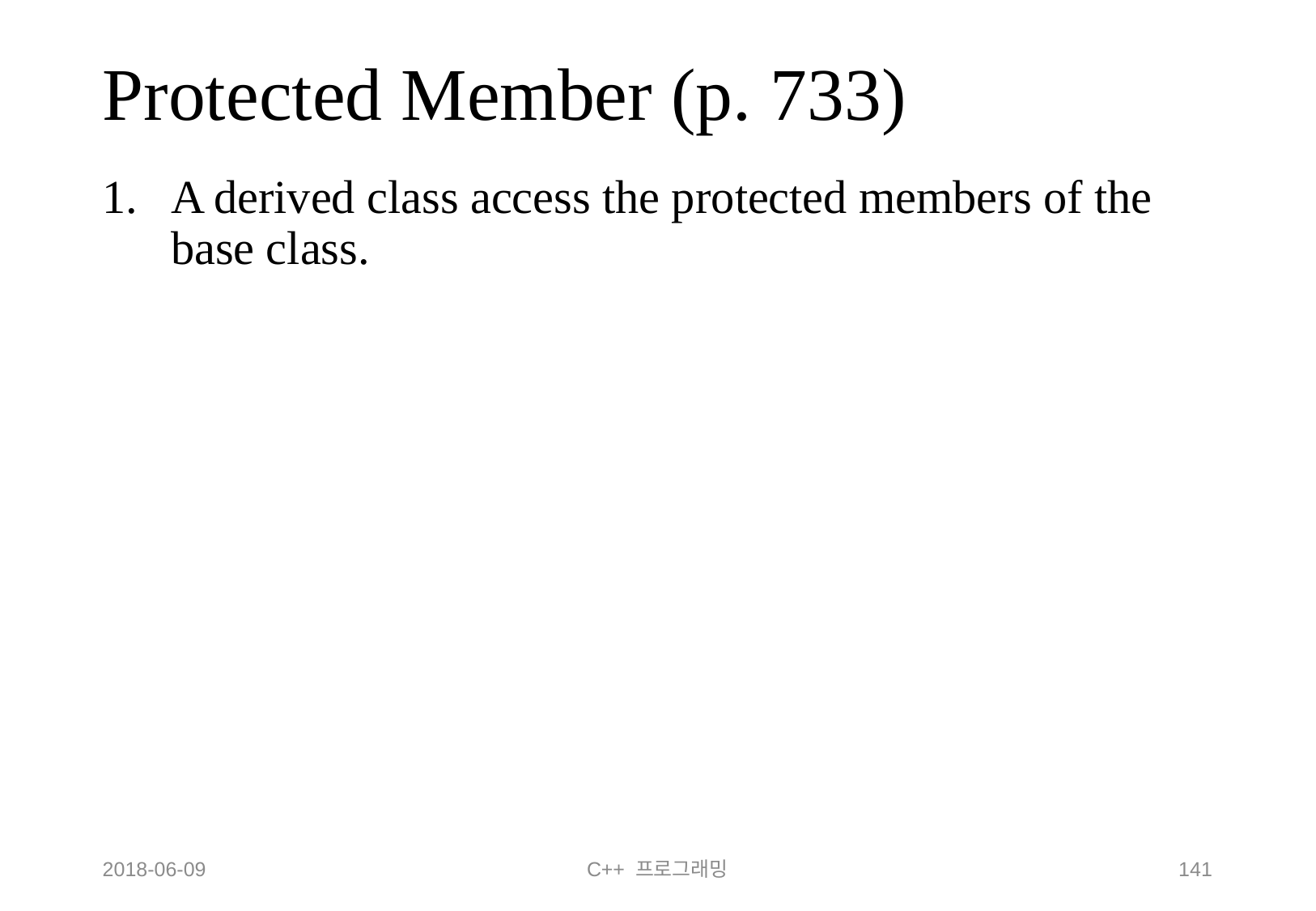

# Protected Member (p. 733)
A derived class access the protected members of the base class.
2018-06-09
C++ 프로그래밍
141